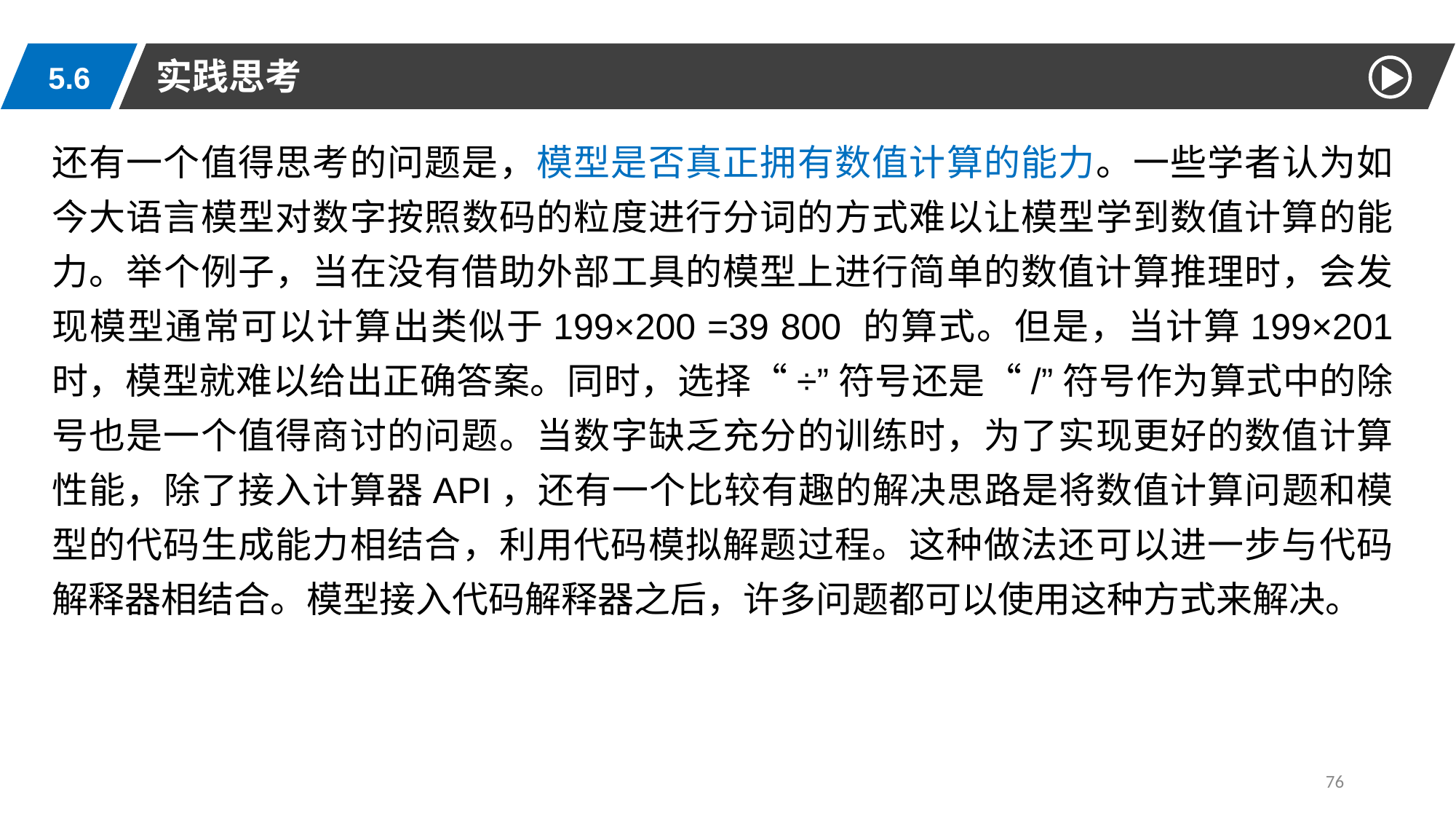

实践思考
5.6

还有一个值得思考的问题是，模型是否真正拥有数值计算的能力。一些学者认为如今大语言模型对数字按照数码的粒度进行分词的方式难以让模型学到数值计算的能力。举个例子，当在没有借助外部工具的模型上进行简单的数值计算推理时，会发现模型通常可以计算出类似于199×200 =39 800 的算式。但是，当计算199×201 时，模型就难以给出正确答案。同时，选择“÷”符号还是“/”符号作为算式中的除号也是一个值得商讨的问题。当数字缺乏充分的训练时，为了实现更好的数值计算性能，除了接入计算器API，还有一个比较有趣的解决思路是将数值计算问题和模型的代码生成能力相结合，利用代码模拟解题过程。这种做法还可以进一步与代码解释器相结合。模型接入代码解释器之后，许多问题都可以使用这种方式来解决。
76